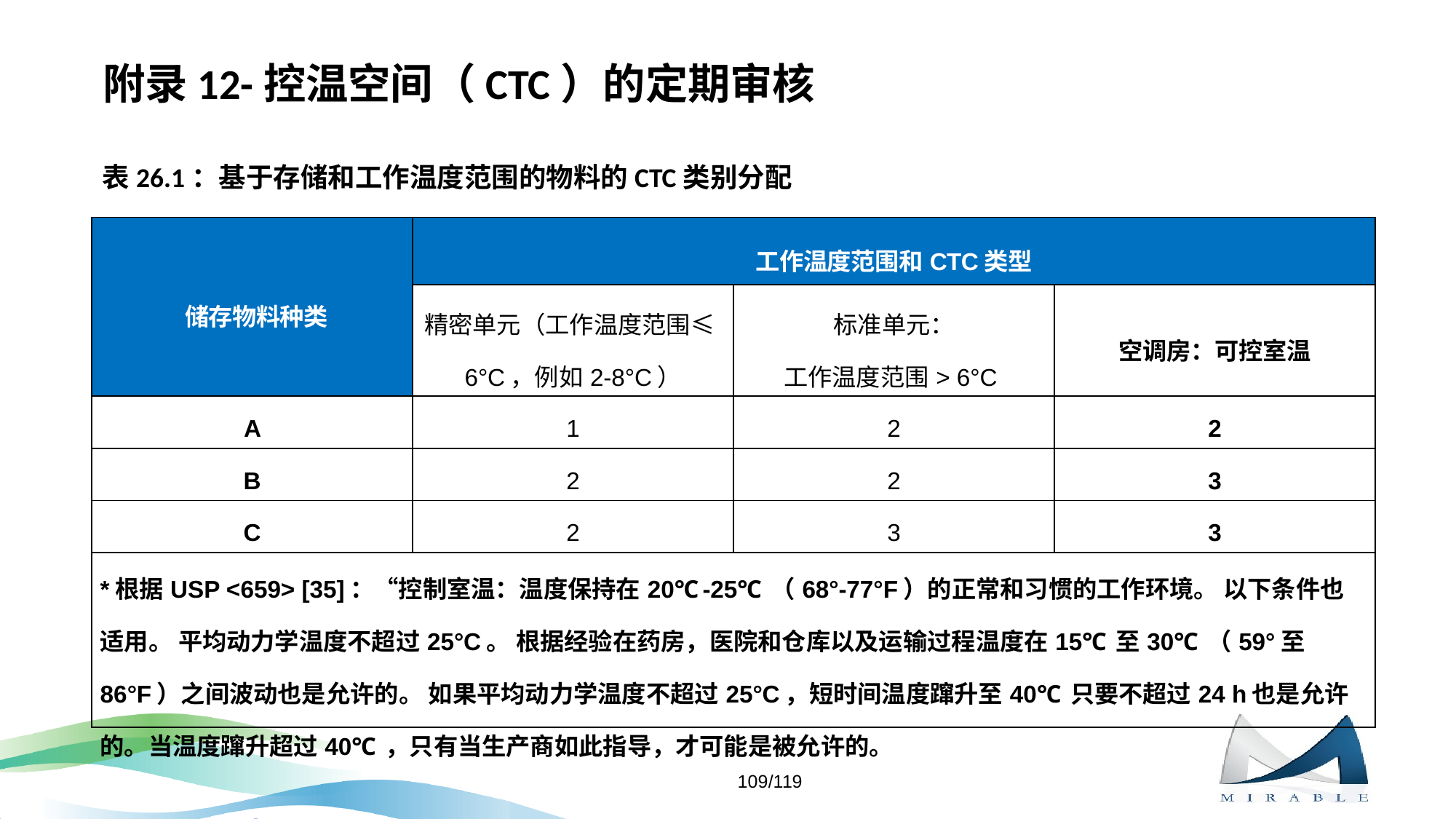

# 附录12-控温空间（CTC）的定期审核
表26.1：基于存储和工作温度范围的物料的CTC类别分配
| 储存物料种类 | 工作温度范围和CTC类型 |  |  |
| --- | --- | --- | --- |
|  | 精密单元（工作温度范围≤6°C，例如2-8°C） | 标准单元： 工作温度范围> 6°C | 空调房：可控室温 |
| A | 1 | 2 | 2 |
| B | 2 | 2 | 3 |
| C | 2 | 3 | 3 |
| \*根据USP <659> [35]：“控制室温：温度保持在20℃-25℃（68°-77°F）的正常和习惯的工作环境。 以下条件也适用。 平均动力学温度不超过25°C。 根据经验在药房，医院和仓库以及运输过程温度在15℃至30℃（59°至86°F）之间波动也是允许的。 如果平均动力学温度不超过25°C，短时间温度蹿升至40℃只要不超过24 h也是允许的。当温度蹿升超过40℃，只有当生产商如此指导，才可能是被允许的。 |  |  |  |
109/119